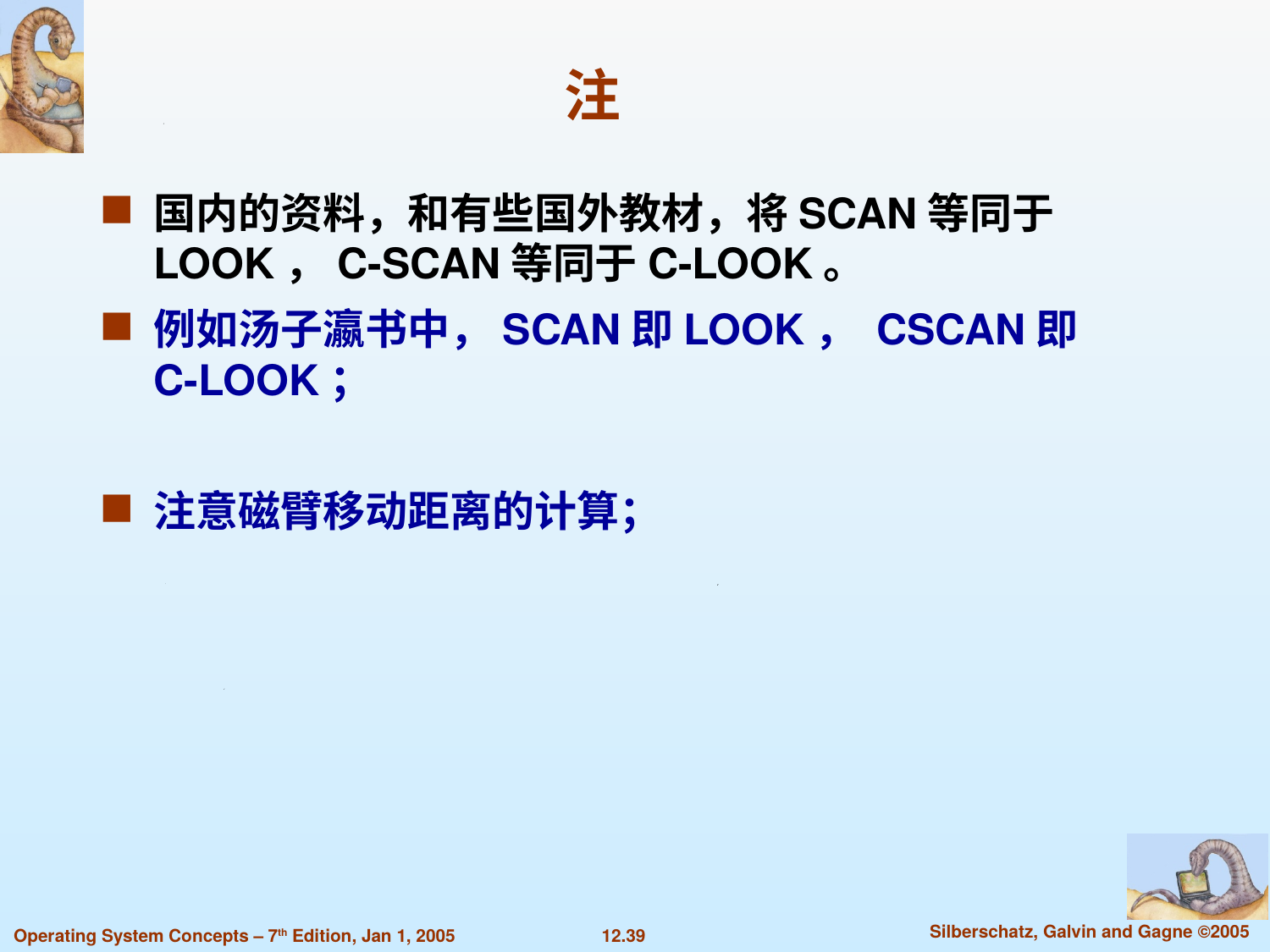

# 注
国内的资料，和有些国外教材，将SCAN等同于LOOK，C-SCAN等同于C-LOOK。
例如汤子瀛书中，SCAN即LOOK， CSCAN即C-LOOK；

注意磁臂移动距离的计算；